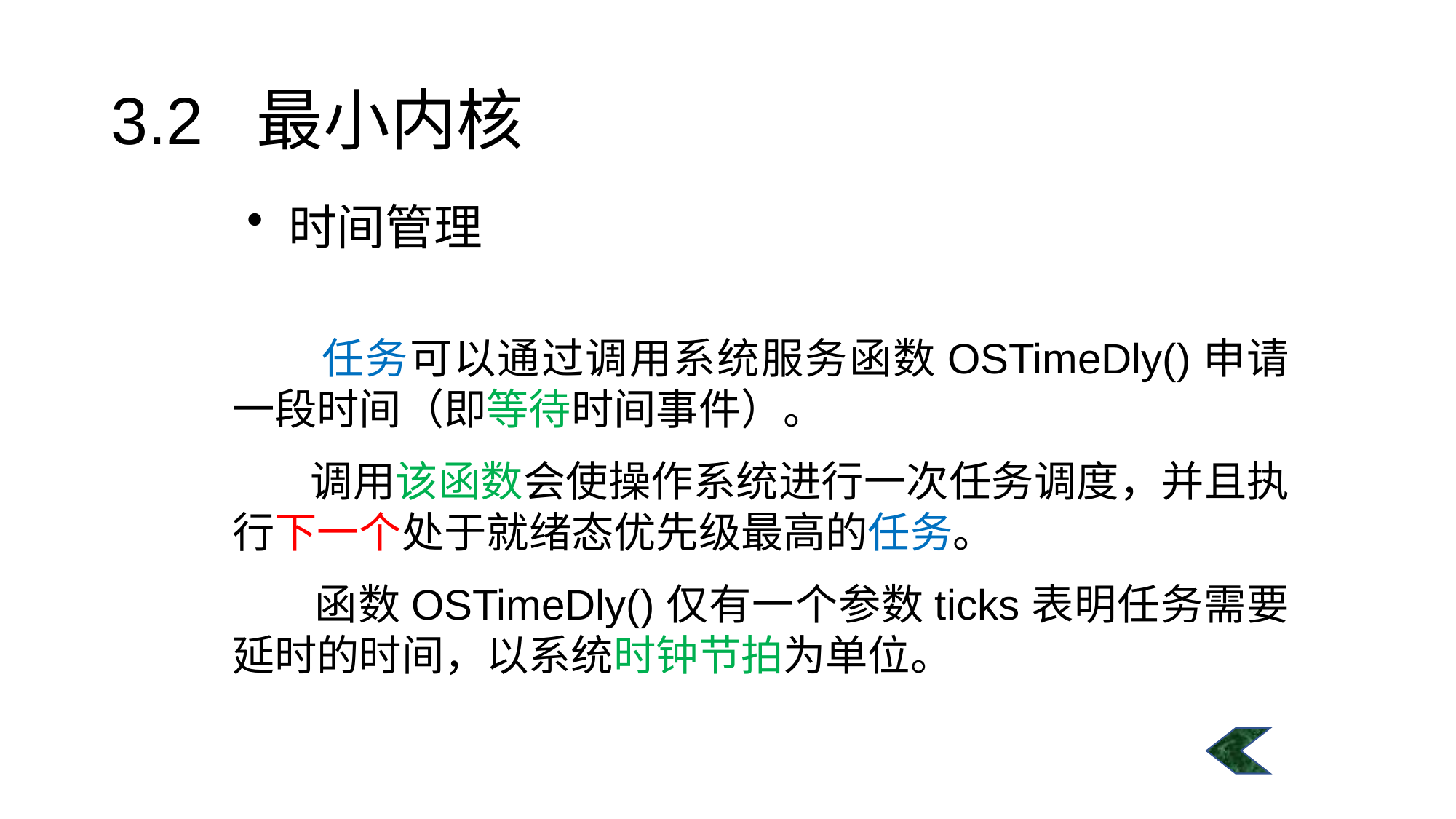

# 3.2  最小内核
时间管理
       任务可以通过调用系统服务函数OSTimeDly()申请一段时间（即等待时间事件）。
       调用该函数会使操作系统进行一次任务调度，并且执行下一个处于就绪态优先级最高的任务。
       函数OSTimeDly()仅有一个参数ticks表明任务需要延时的时间，以系统时钟节拍为单位。